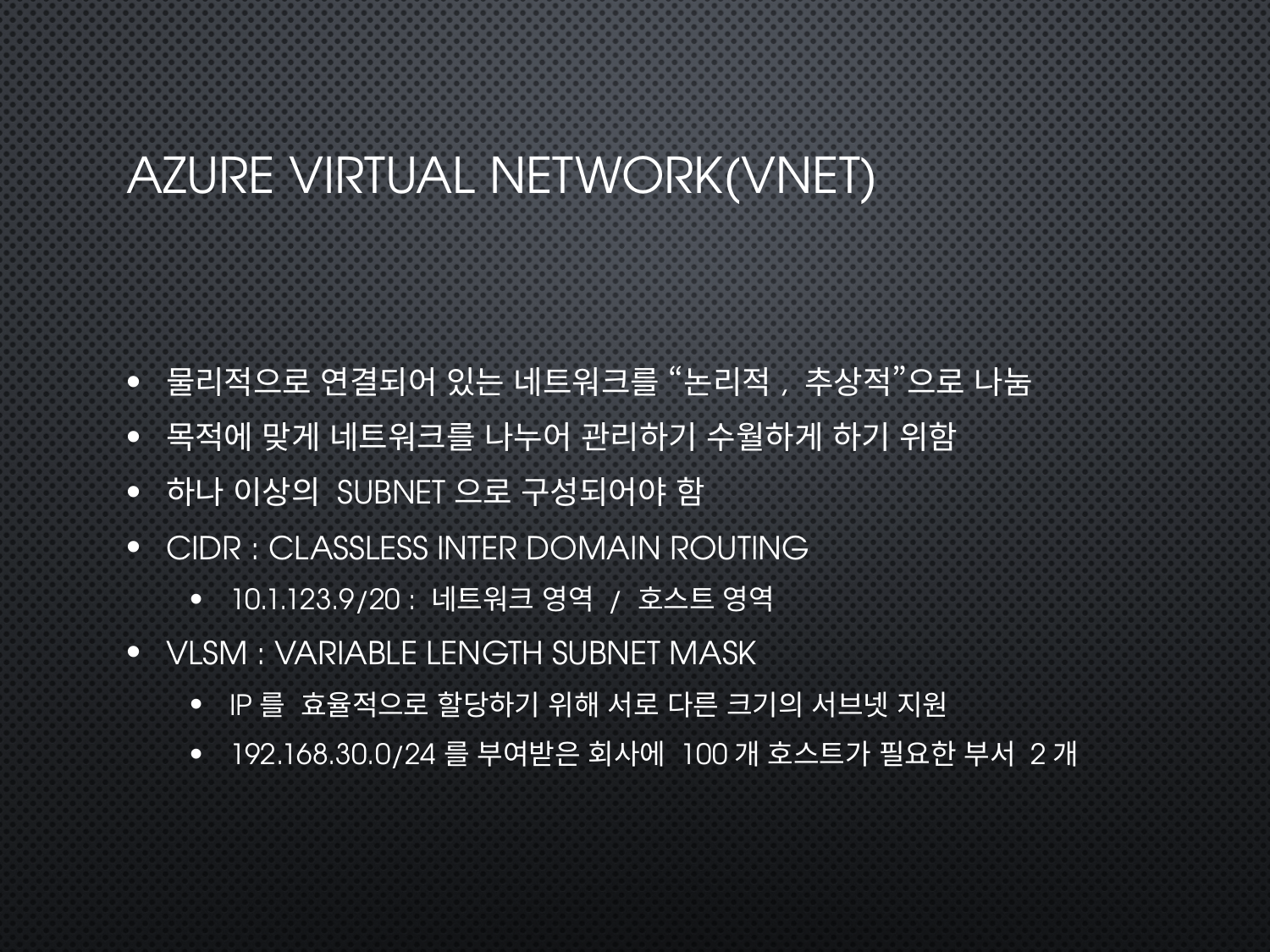

# Azure Virtual Network(vNet)
물리적으로 연결되어 있는 네트워크를 “논리적, 추상적”으로 나눔
목적에 맞게 네트워크를 나누어 관리하기 수월하게 하기 위함
하나 이상의 Subnet으로 구성되어야 함
CIDR : Classless Inter Domain Routing
10.1.123.9/20 : 네트워크 영역 / 호스트 영역
VLSM : Variable Length Subnet Mask
IP를  효율적으로 할당하기 위해 서로 다른 크기의 서브넷 지원
192.168.30.0/24를 부여받은 회사에 100개 호스트가 필요한 부서 2개